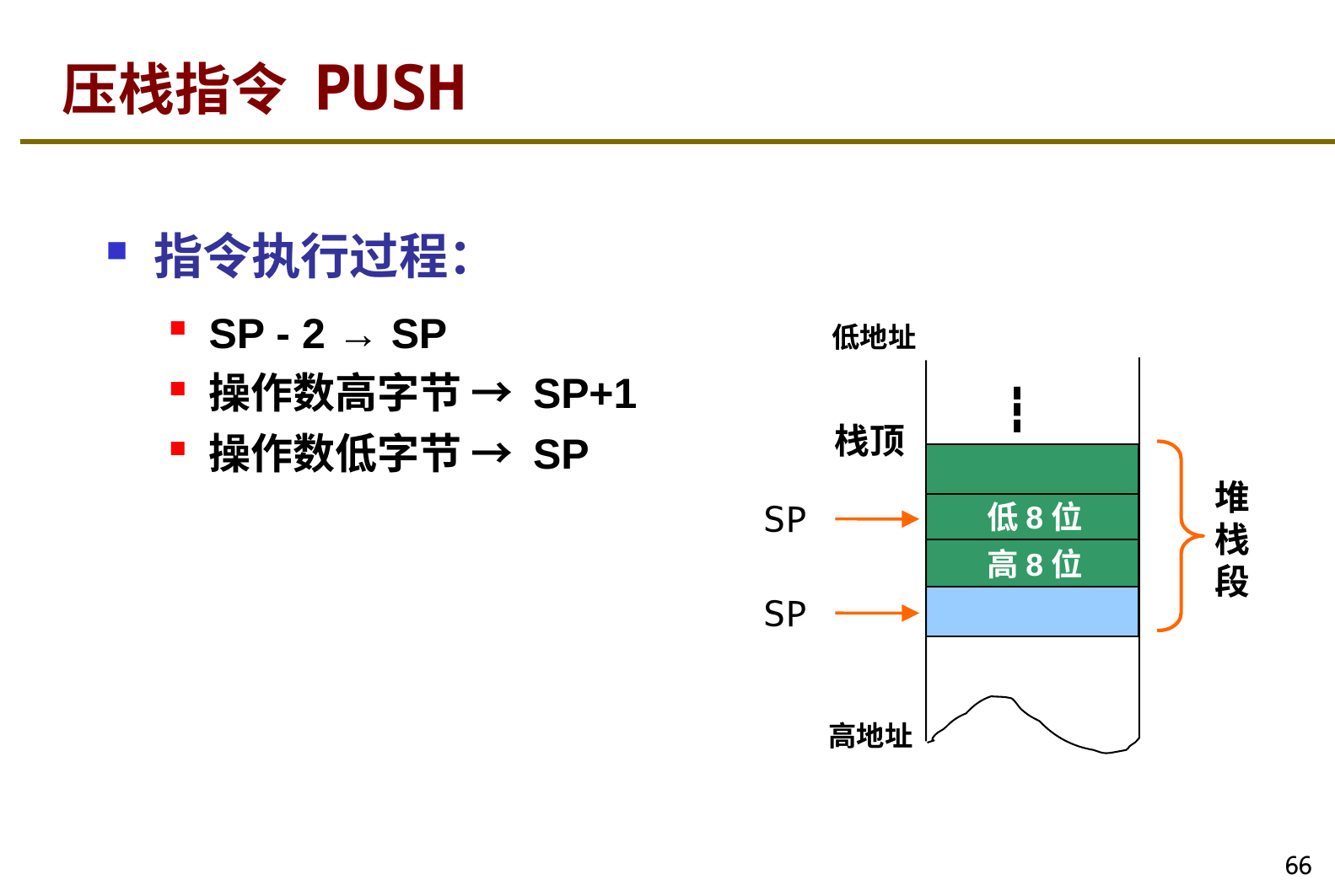

# 压栈指令 PUSH
指令执行过程：
SP - 2 → SP
操作数高字节 → SP+1
操作数低字节 → SP
低地址

┇
栈顶

堆栈段
低8位
SP

高8位

SP

高地址
66